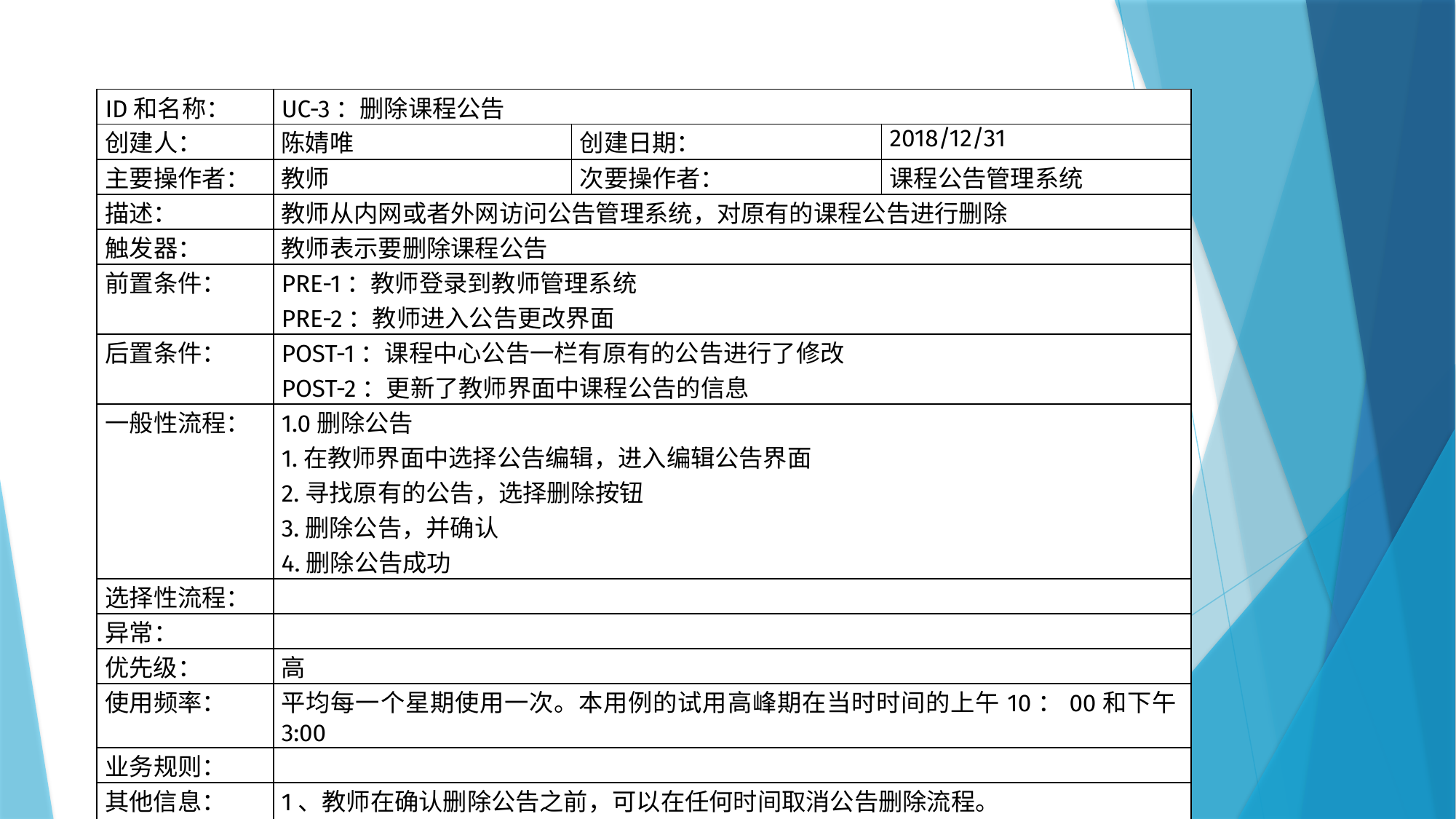

| ID和名称： | UC-3：删除课程公告 |  |  |
| --- | --- | --- | --- |
| 创建人： | 陈婧唯 | 创建日期： | 2018/12/31 |
| 主要操作者： | 教师 | 次要操作者： | 课程公告管理系统 |
| 描述： | 教师从内网或者外网访问公告管理系统，对原有的课程公告进行删除 |  |  |
| 触发器： | 教师表示要删除课程公告 |  |  |
| 前置条件： | PRE-1：教师登录到教师管理系统 PRE-2：教师进入公告更改界面 |  |  |
| 后置条件： | POST-1：课程中心公告一栏有原有的公告进行了修改 POST-2：更新了教师界面中课程公告的信息 |  |  |
| 一般性流程： | 1.0删除公告 1.在教师界面中选择公告编辑，进入编辑公告界面 2.寻找原有的公告，选择删除按钮 3.删除公告，并确认 4.删除公告成功 |  |  |
| 选择性流程： |  |  |  |
| 异常： |  |  |  |
| 优先级： | 高 |  |  |
| 使用频率： | 平均每一个星期使用一次。本用例的试用高峰期在当时时间的上午10：00和下午3:00 |  |  |
| 业务规则： |  |  |  |
| 其他信息： | 1、教师在确认删除公告之前，可以在任何时间取消公告删除流程。 2、教师可以查看所有的公告信息 |  |  |
| 假设： |  |  |  |